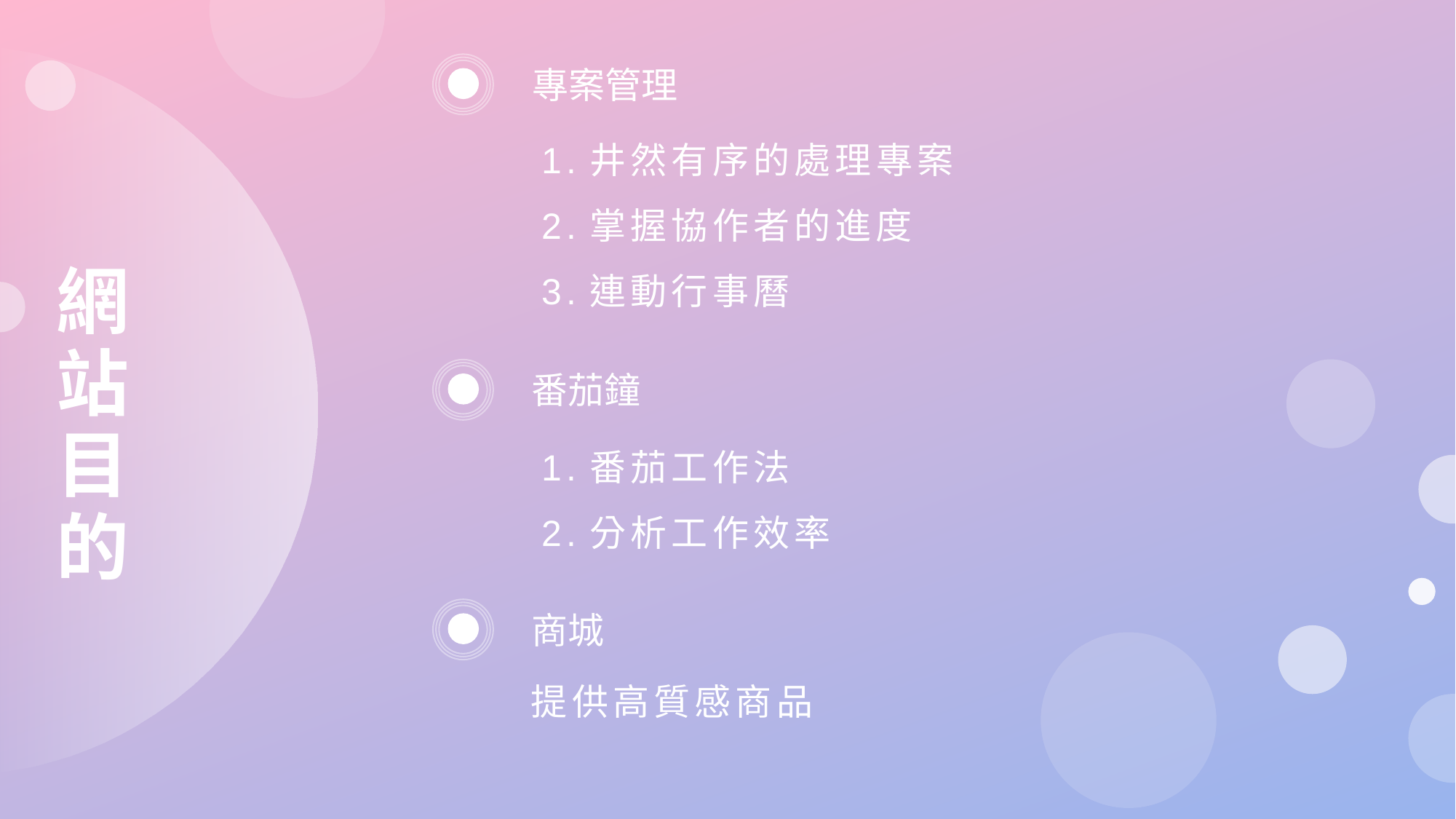

專案管理
1.井然有序的處理專案
2.掌握協作者的進度
3.連動行事曆
網站目的

番茄鐘
1.番茄工作法
2.分析工作效率

商城
提供高質感商品